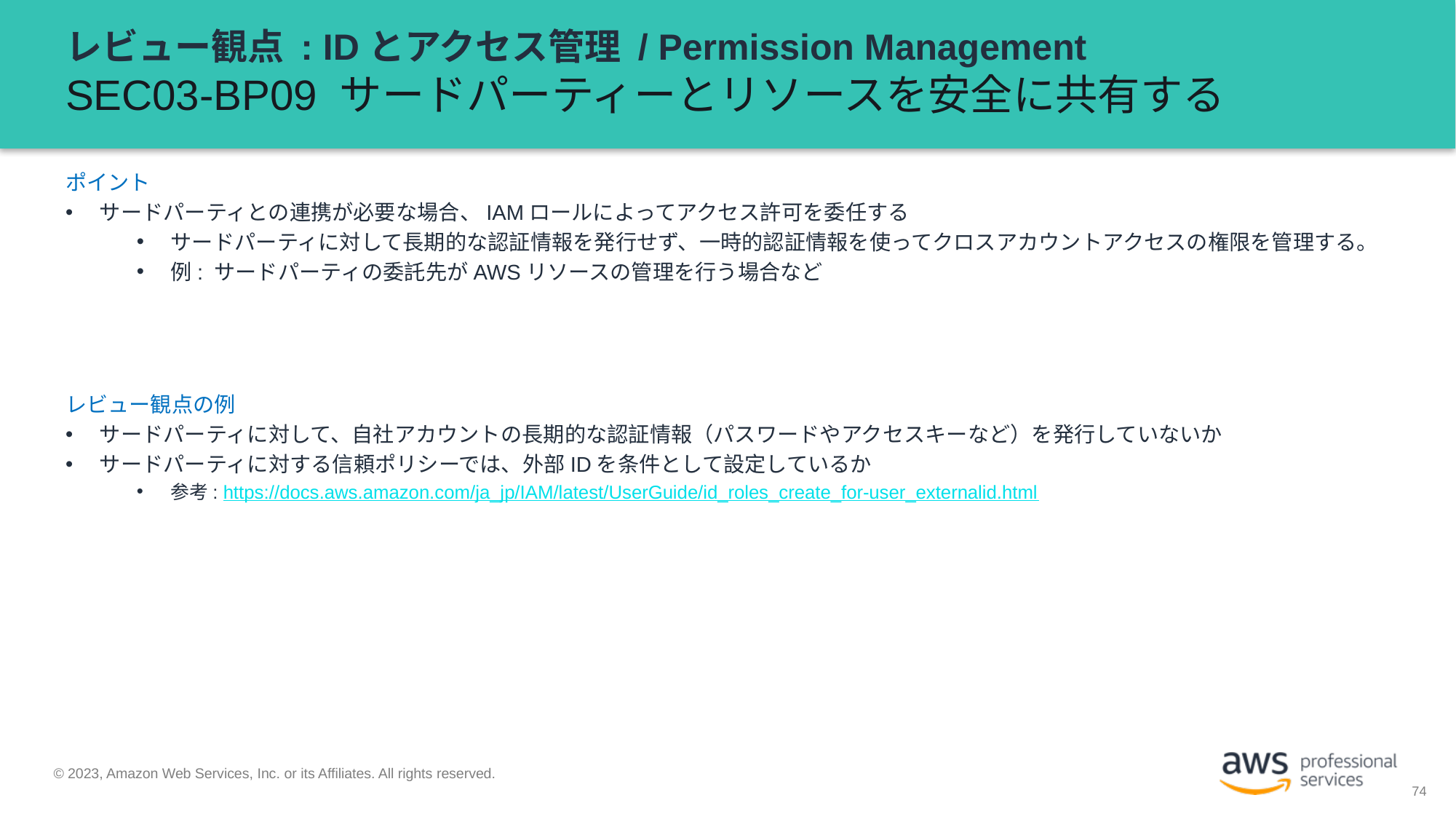

# レビュー観点 : IDとアクセス管理 / Permission Management SEC03-BP09 サードパーティーとリソースを安全に共有する
ポイント
サードパーティとの連携が必要な場合、IAMロールによってアクセス許可を委任する
サードパーティに対して長期的な認証情報を発行せず、一時的認証情報を使ってクロスアカウントアクセスの権限を管理する。
例: サードパーティの委託先がAWSリソースの管理を行う場合など

レビュー観点の例
サードパーティに対して、自社アカウントの長期的な認証情報（パスワードやアクセスキーなど）を発行していないか
サードパーティに対する信頼ポリシーでは、外部IDを条件として設定しているか
参考: https://docs.aws.amazon.com/ja_jp/IAM/latest/UserGuide/id_roles_create_for-user_externalid.html